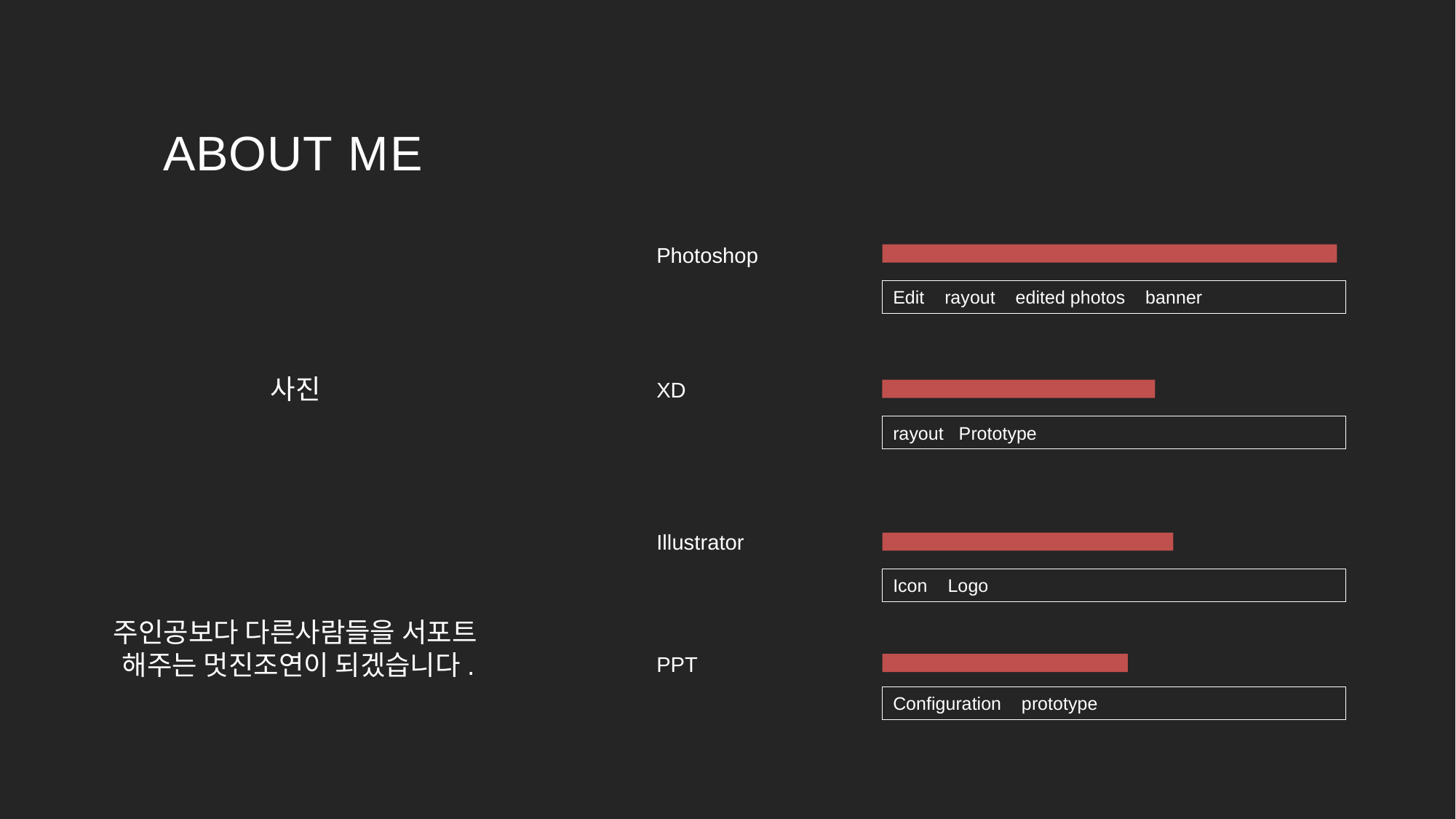

# ABOUT ME
Photoshop

Edit    rayout    edited photos    banner
사진
XD

rayout   Prototype
Illustrator

Icon    Logo
주인공보다 다른사람들을 서포트  해주는 멋진조연이 되겠습니다.
PPT

Configuration    prototype